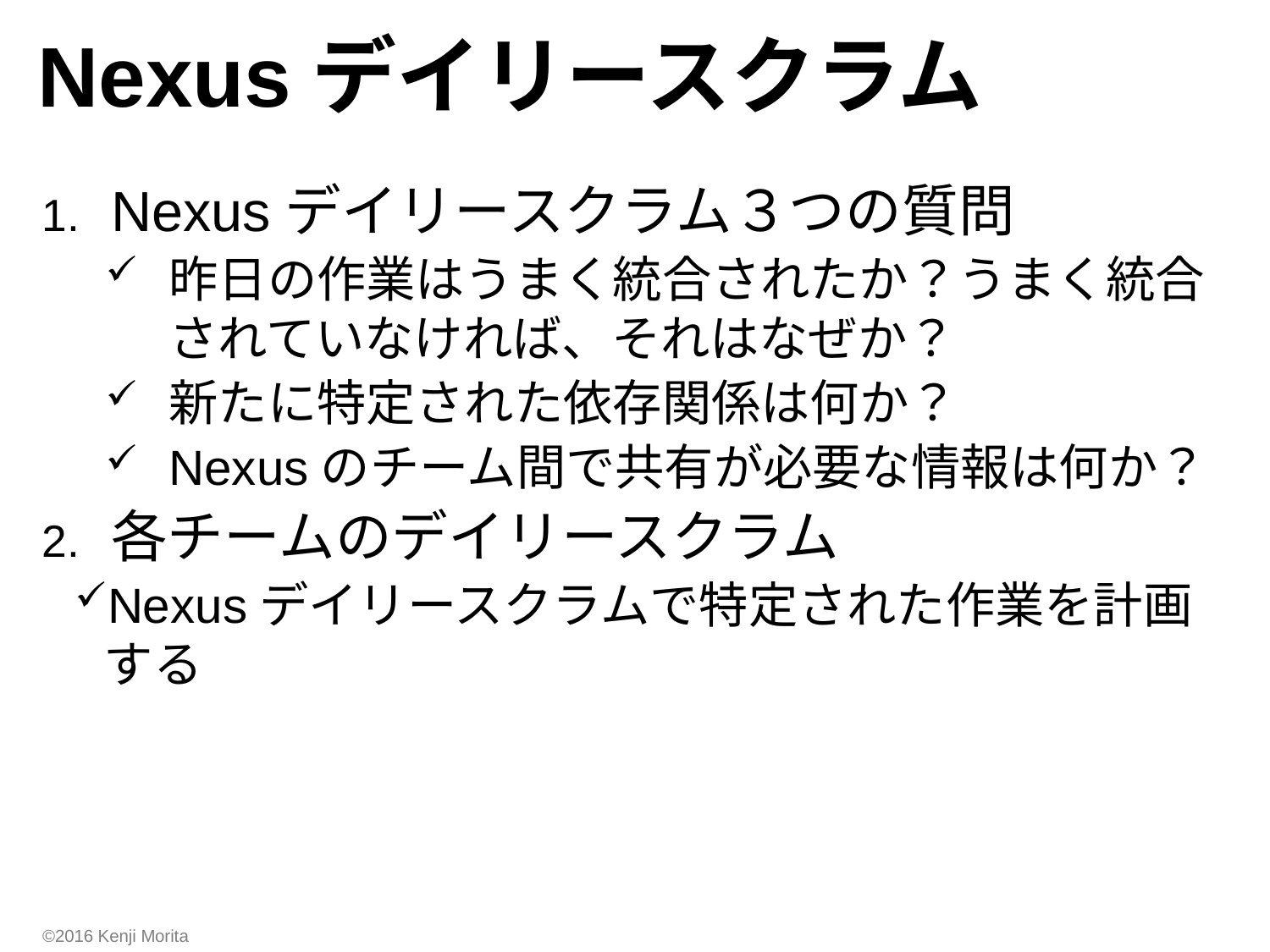

# Nexusデイリースクラム
Nexusデイリースクラム３つの質問
昨日の作業はうまく統合されたか？うまく統合されていなければ、それはなぜか？
新たに特定された依存関係は何か？
Nexusのチーム間で共有が必要な情報は何か？
各チームのデイリースクラム
Nexusデイリースクラムで特定された作業を計画する